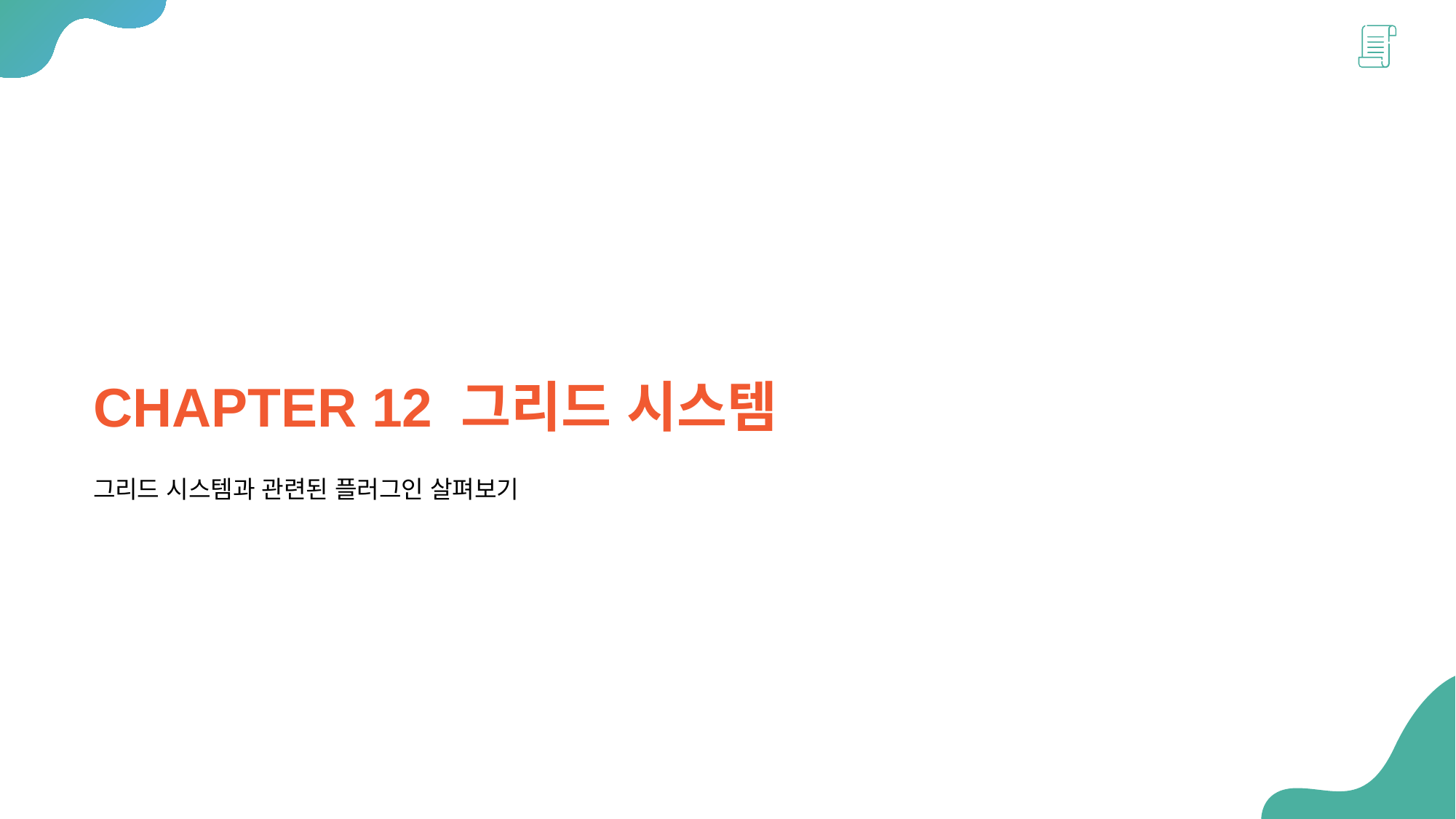

CHAPTER 12 그리드 시스템
그리드 시스템과 관련된 플러그인 살펴보기